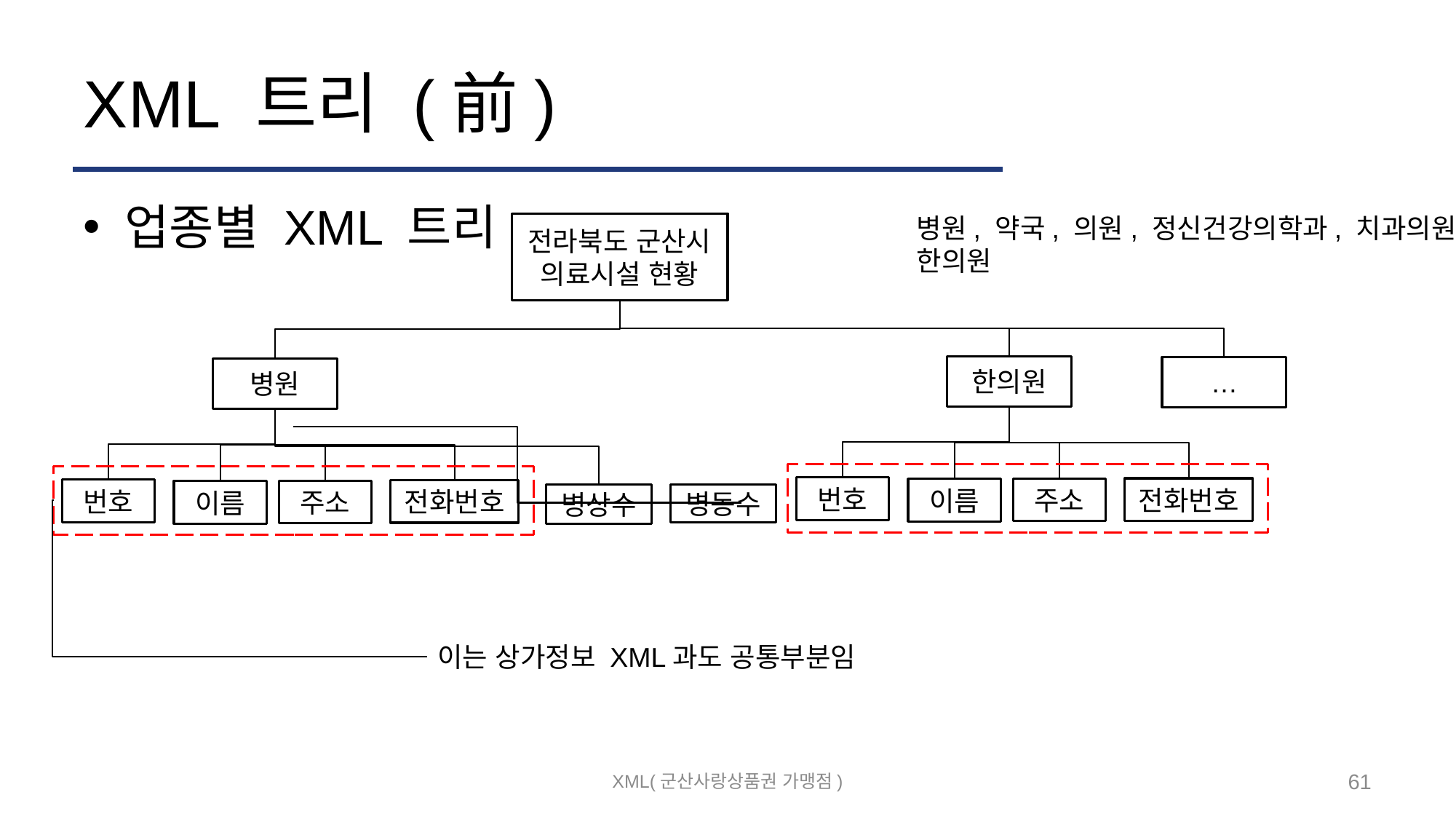

# XML 트리 (前)
업종별 XML 트리
병원, 약국, 의원, 정신건강의학과, 치과의원,
한의원
전라북도 군산시
의료시설 현황
한의원
…
병원

번호
전화번호
주소
이름
번호
전화번호
주소
이름
병상수
병동수
이는 상가정보 XML과도 공통부분임
XML(군산사랑상품권 가맹점)
61